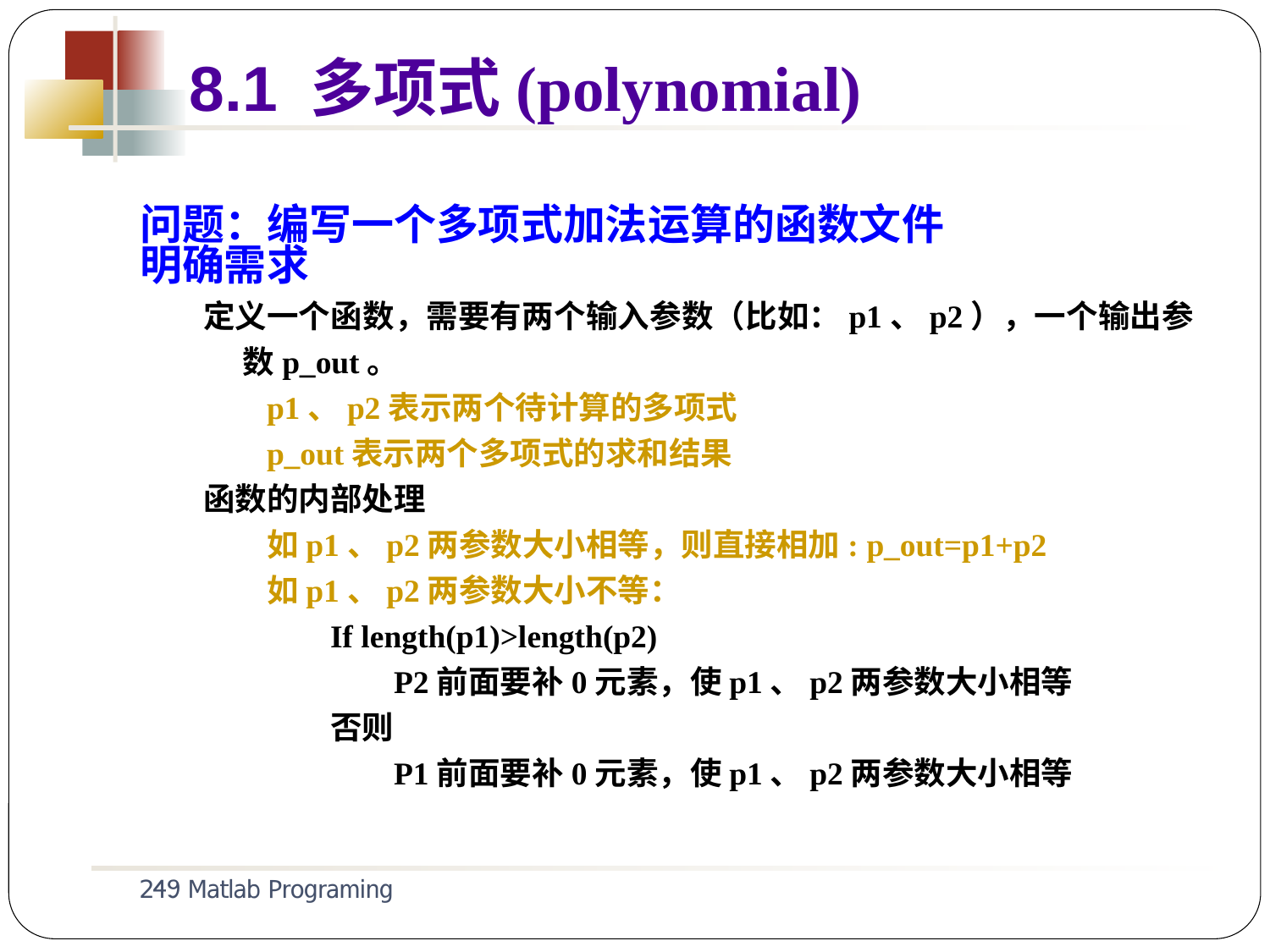

8.1 多项式(polynomial)
问题：编写一个多项式加法运算的函数文件
明确需求
定义一个函数，需要有两个输入参数（比如：p1、p2），一个输出参数p_out。
p1、p2表示两个待计算的多项式
p_out表示两个多项式的求和结果
函数的内部处理
如p1、p2两参数大小相等，则直接相加: p_out=p1+p2
如p1、p2两参数大小不等：
If length(p1)>length(p2)
P2前面要补0元素，使p1、p2两参数大小相等
否则
P1前面要补0元素，使p1、p2两参数大小相等
249 Matlab Programing